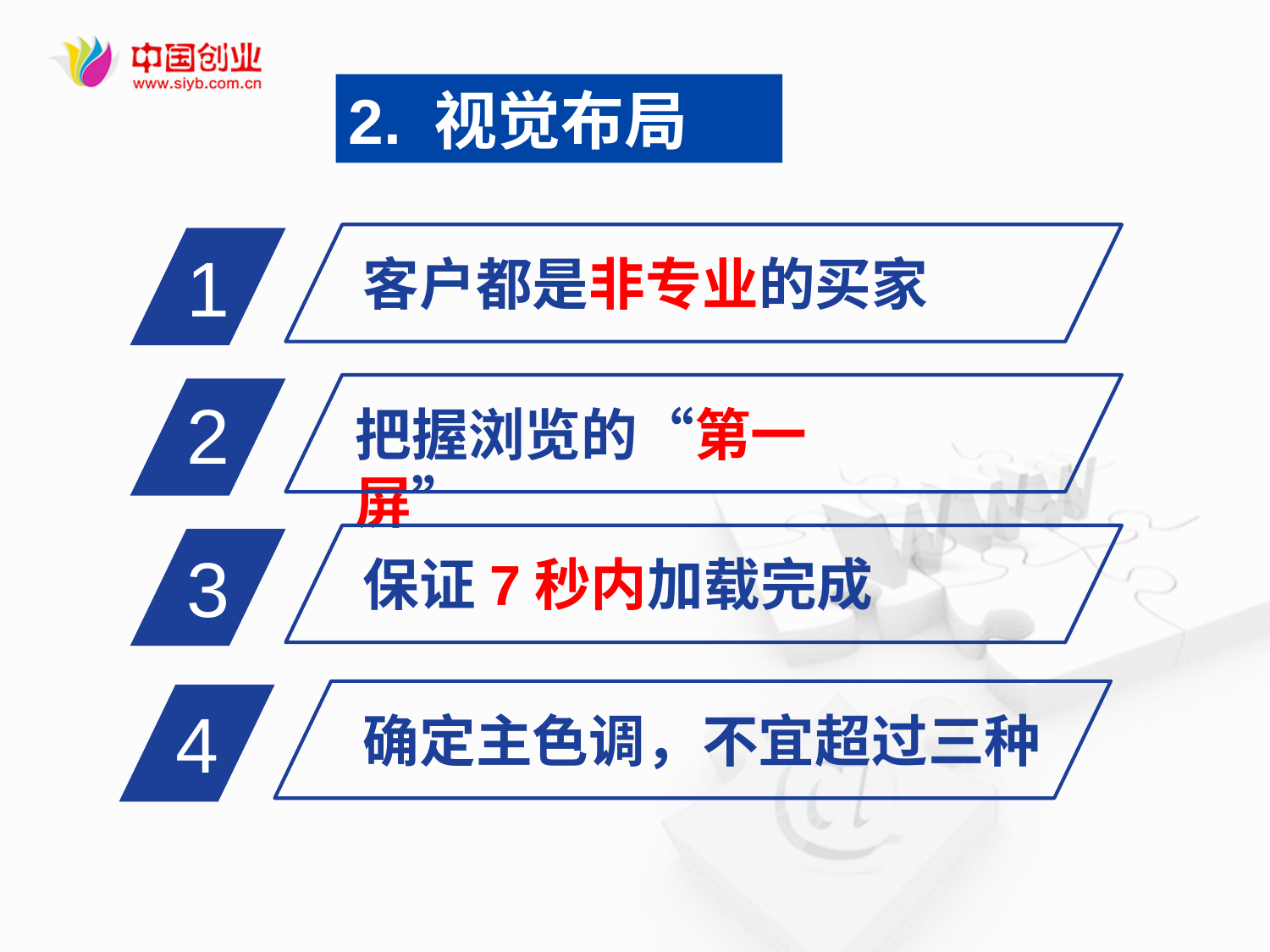

2. 视觉布局

1
客户都是非专业的买家

2
把握浏览的“第一屏”

3
保证7秒内加载完成

4
确定主色调，不宜超过三种